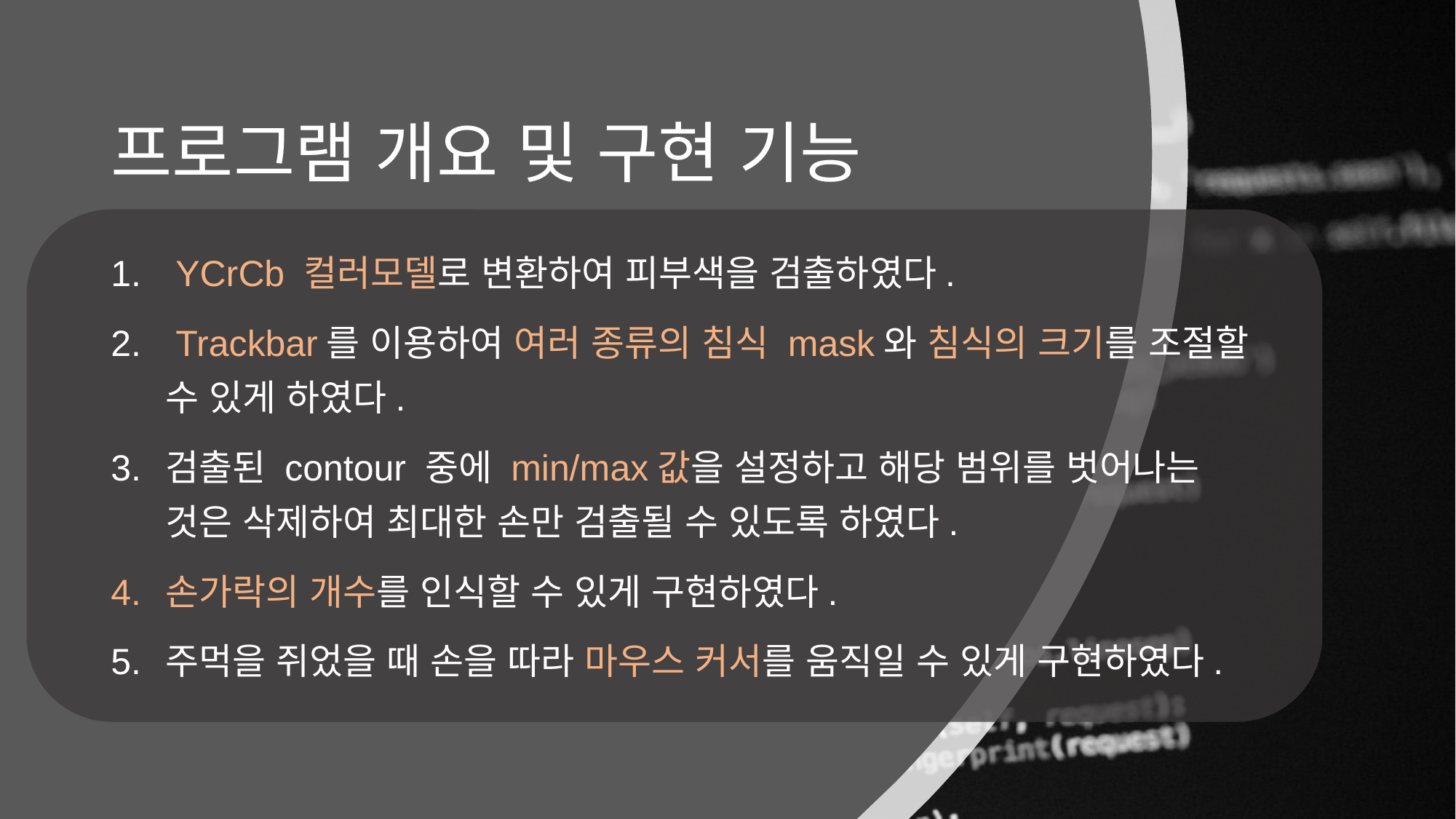

# 프로그램 개요 및 구현 기능

 YCrCb 컬러모델로 변환하여 피부색을 검출하였다.
 Trackbar를 이용하여 여러 종류의 침식 mask와 침식의 크기를 조절할 수 있게 하였다.
검출된 contour 중에 min/max값을 설정하고 해당 범위를 벗어나는 것은 삭제하여 최대한 손만 검출될 수 있도록 하였다.
손가락의 개수를 인식할 수 있게 구현하였다.
주먹을 쥐었을 때 손을 따라 마우스 커서를 움직일 수 있게 구현하였다.